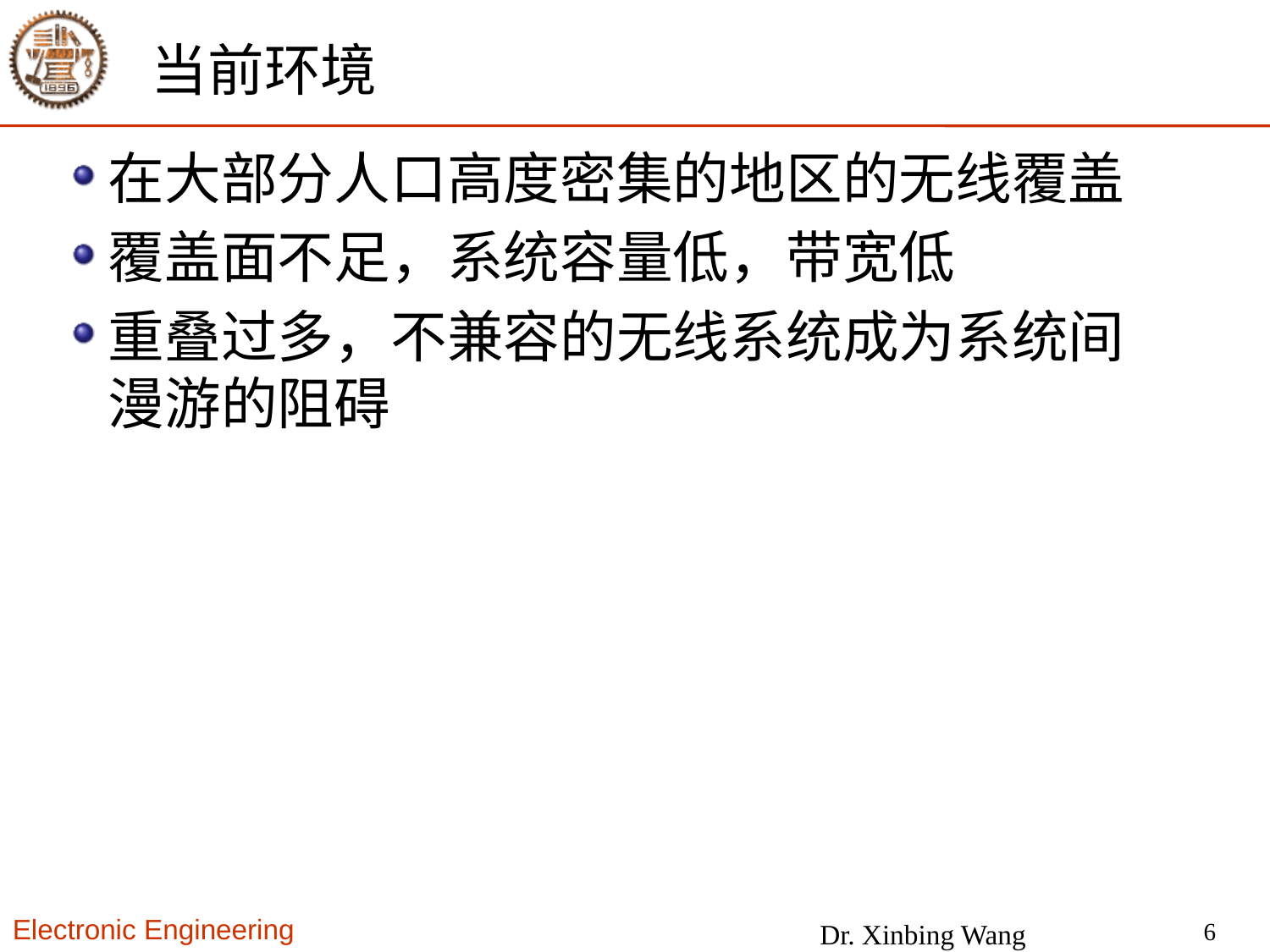

# 当前环境
在大部分人口高度密集的地区的无线覆盖
覆盖面不足，系统容量低，带宽低
重叠过多，不兼容的无线系统成为系统间漫游的阻碍
6
Dr. Xinbing Wang